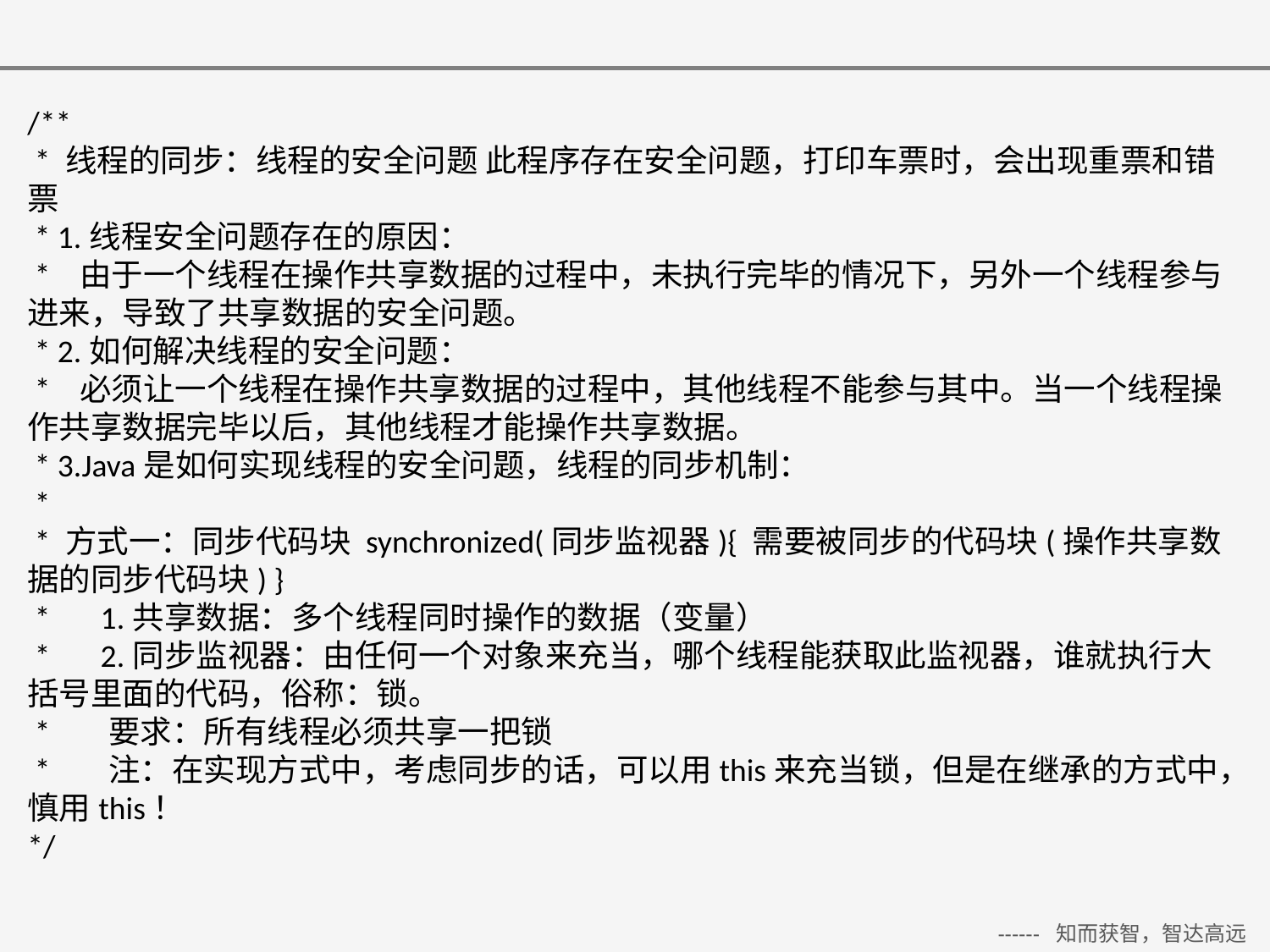

/**
 * 线程的同步：线程的安全问题 此程序存在安全问题，打印车票时，会出现重票和错票
 * 1.线程安全问题存在的原因：
 *   由于一个线程在操作共享数据的过程中，未执行完毕的情况下，另外一个线程参与 进来，导致了共享数据的安全问题。
 * 2.如何解决线程的安全问题：
 *   必须让一个线程在操作共享数据的过程中，其他线程不能参与其中。当一个线程操作共享数据完毕以后，其他线程才能操作共享数据。
 * 3.Java是如何实现线程的安全问题，线程的同步机制：
 *
 * 方式一：同步代码块 synchronized(同步监视器){ 需要被同步的代码块(操作共享数据的同步代码块) }
 *       1.共享数据：多个线程同时操作的数据（变量）
 *       2.同步监视器：由任何一个对象来充当，哪个线程能获取此监视器，谁就执行大括号里面的代码，俗称：锁。
 *       要求：所有线程必须共享一把锁
 *       注：在实现方式中，考虑同步的话，可以用this来充当锁，但是在继承的方式中，慎用this！
*/